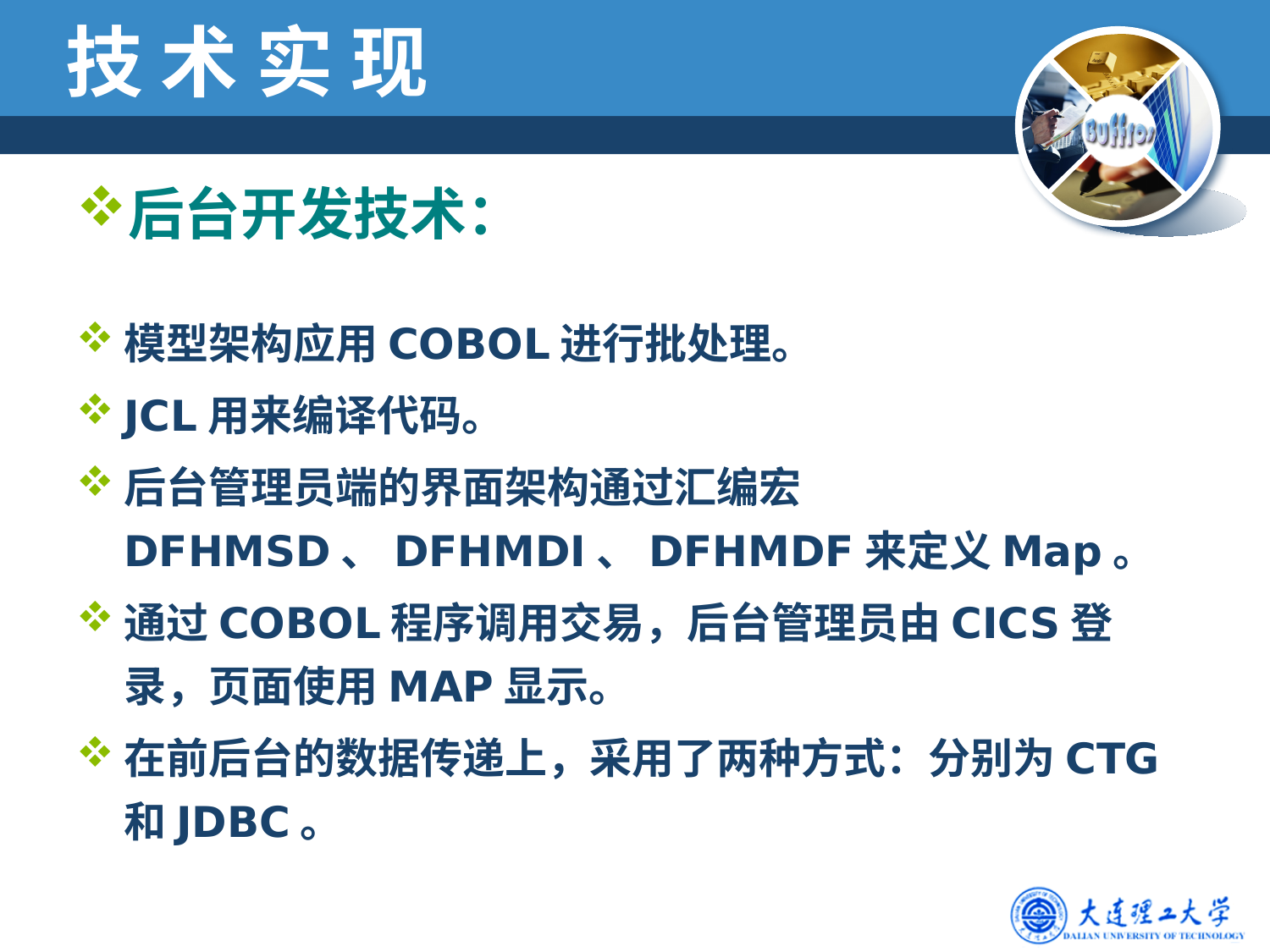

# 技 术 实 现
后台开发技术：

模型架构应用COBOL进行批处理。
JCL用来编译代码。
后台管理员端的界面架构通过汇编宏DFHMSD、DFHMDI、DFHMDF来定义Map。
通过COBOL程序调用交易，后台管理员由CICS登录，页面使用MAP显示。
在前后台的数据传递上，采用了两种方式：分别为CTG和JDBC。